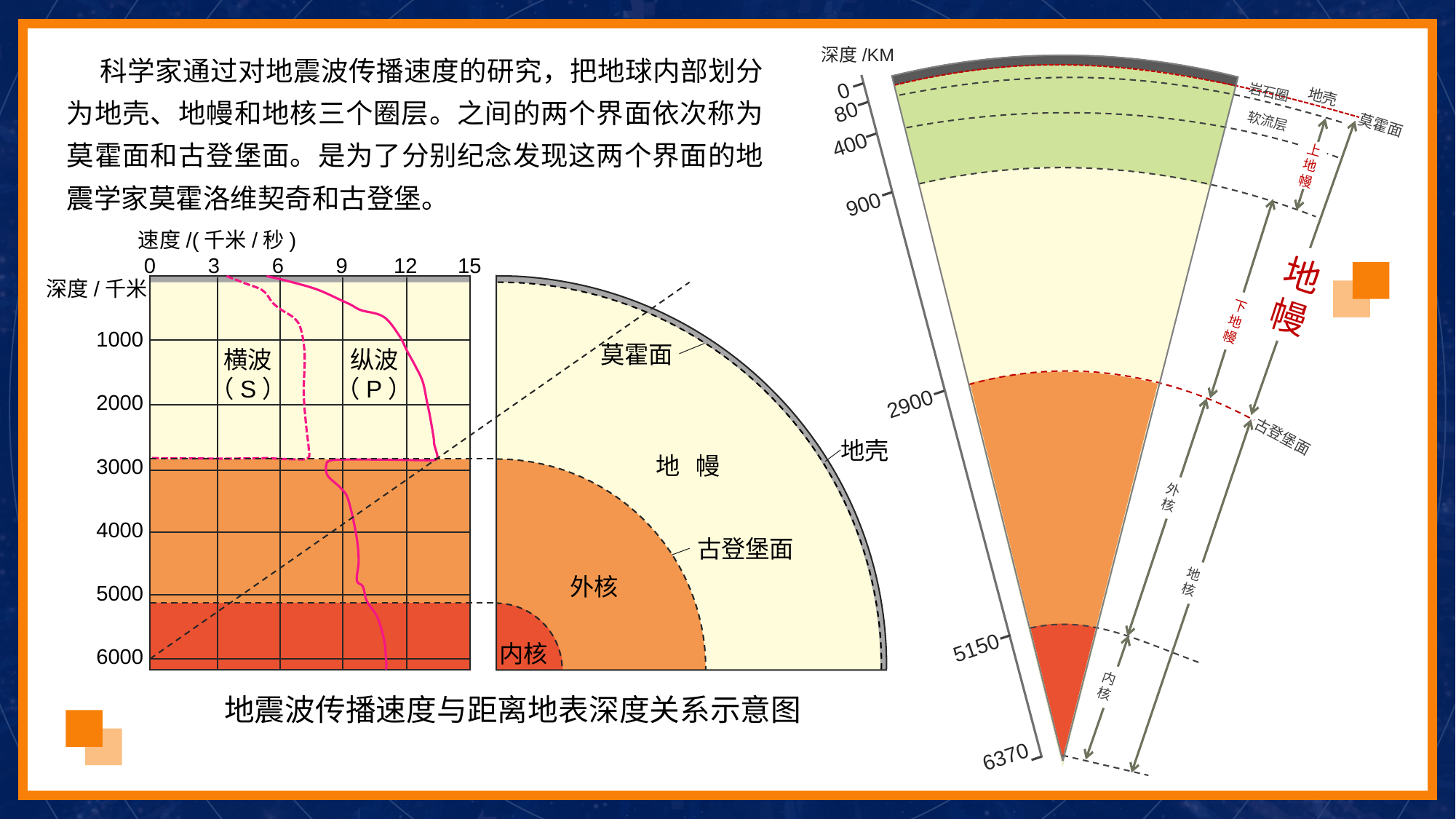

深度/KM

0

岩石圈
地壳
80

软流层
莫霍面

400

上地
幔

900

地
幔
下地
幔

2900

古登堡面
外
核
地
核

5150

内
核
6370

    科学家通过对地震波传播速度的研究，把地球内部划分为地壳、地幔和地核三个圈层。之间的两个界面依次称为莫霍面和古登堡面。是为了分别纪念发现这两个界面的地震学家莫霍洛维契奇和古登堡。
速度/(千米/秒)
0
3
6
9
12
15
深度/千米

1000
横波
（S）
纵波
（P）
2000
3000

4000
5000

6000
地震波传播速度与距离地表深度关系示意图

莫霍面
地壳
地   幔

古登堡面
外核

内核